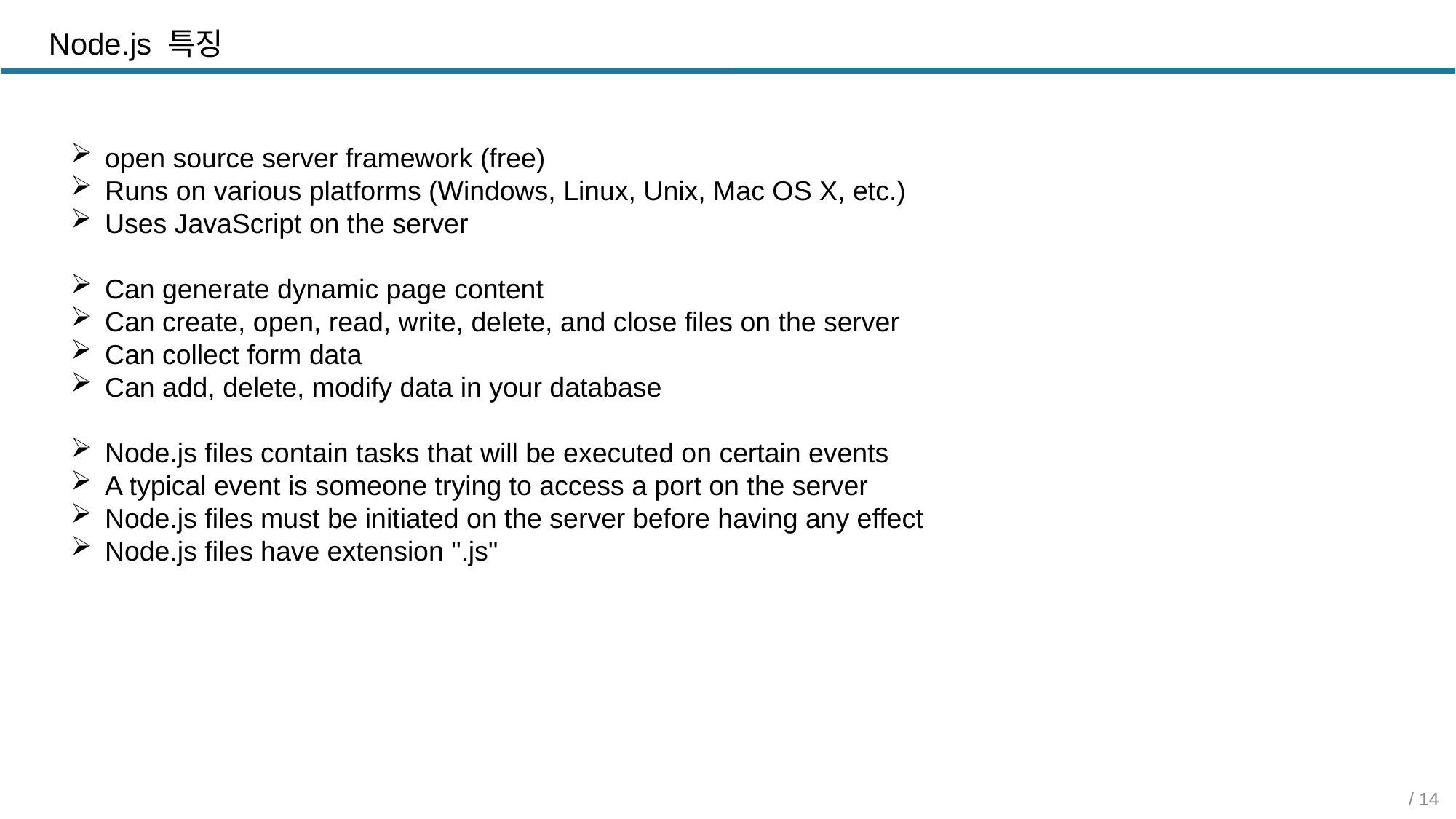

Node.js 특징
open source server framework (free)
Runs on various platforms (Windows, Linux, Unix, Mac OS X, etc.)
Uses JavaScript on the server

Can generate dynamic page content
Can create, open, read, write, delete, and close files on the server
Can collect form data
Can add, delete, modify data in your database

Node.js files contain tasks that will be executed on certain events
A typical event is someone trying to access a port on the server
Node.js files must be initiated on the server before having any effect
Node.js files have extension ".js"
/ 14